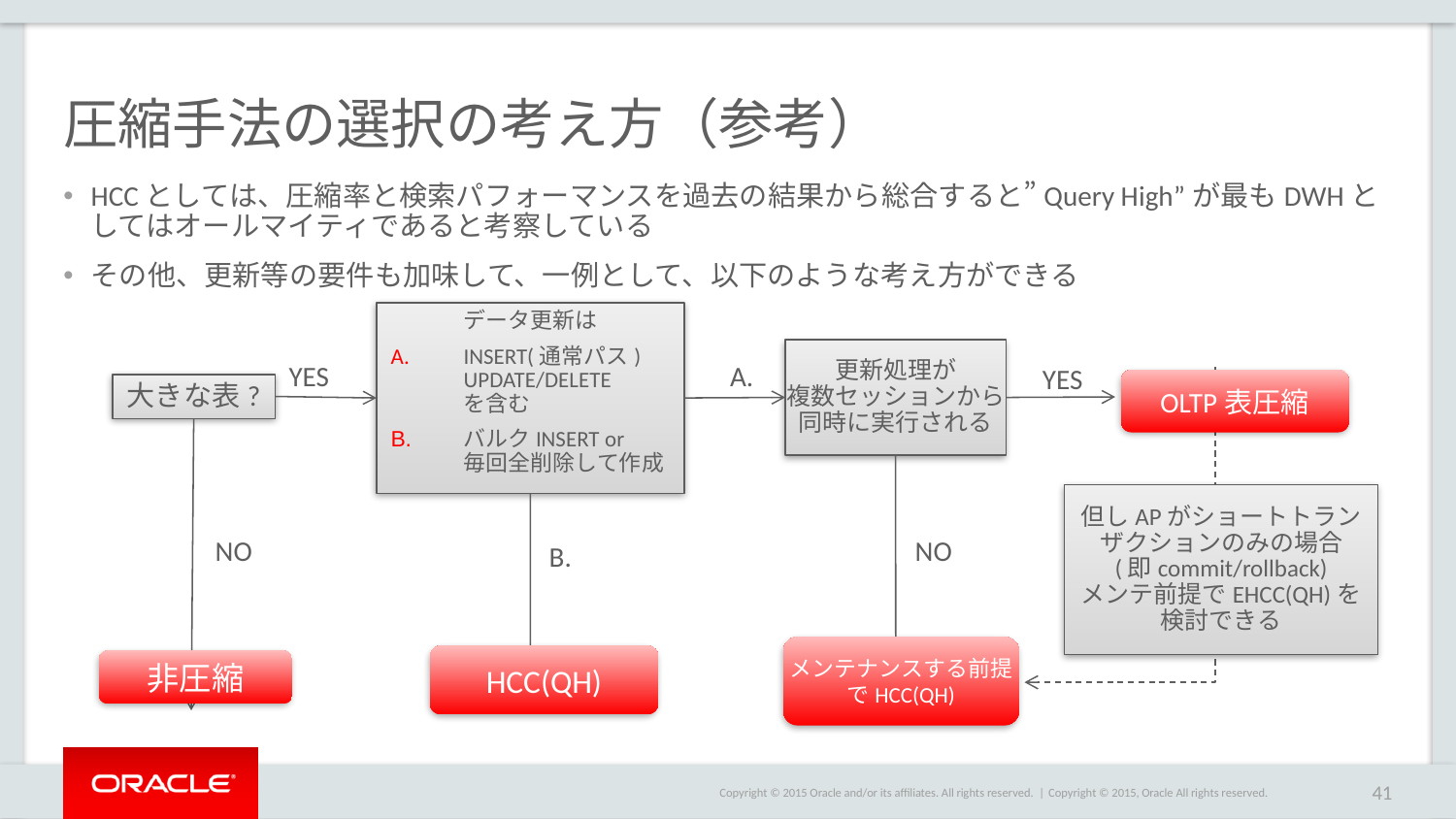

# 圧縮手法の選択の考え方（参考）
HCCとしては、圧縮率と検索パフォーマンスを過去の結果から総合すると”Query High”が最もDWHとしてはオールマイティであると考察している
その他、更新等の要件も加味して、一例として、以下のような考え方ができる

データ更新は
INSERT(通常パス)
UPDATE/DELETE
を含む
バルクINSERT or
毎回全削除して作成
更新処理が
複数セッションから
同時に実行される
YES
A.
YES
OLTP表圧縮
大きな表?
但しAPがショートトランザクションのみの場合
(即commit/rollback)
メンテ前提でEHCC(QH)を検討できる
NO
NO
B.
メンテナンスする前提でHCC(QH)
HCC(QH)
非圧縮
Copyright © 2015, Oracle All rights reserved.
41